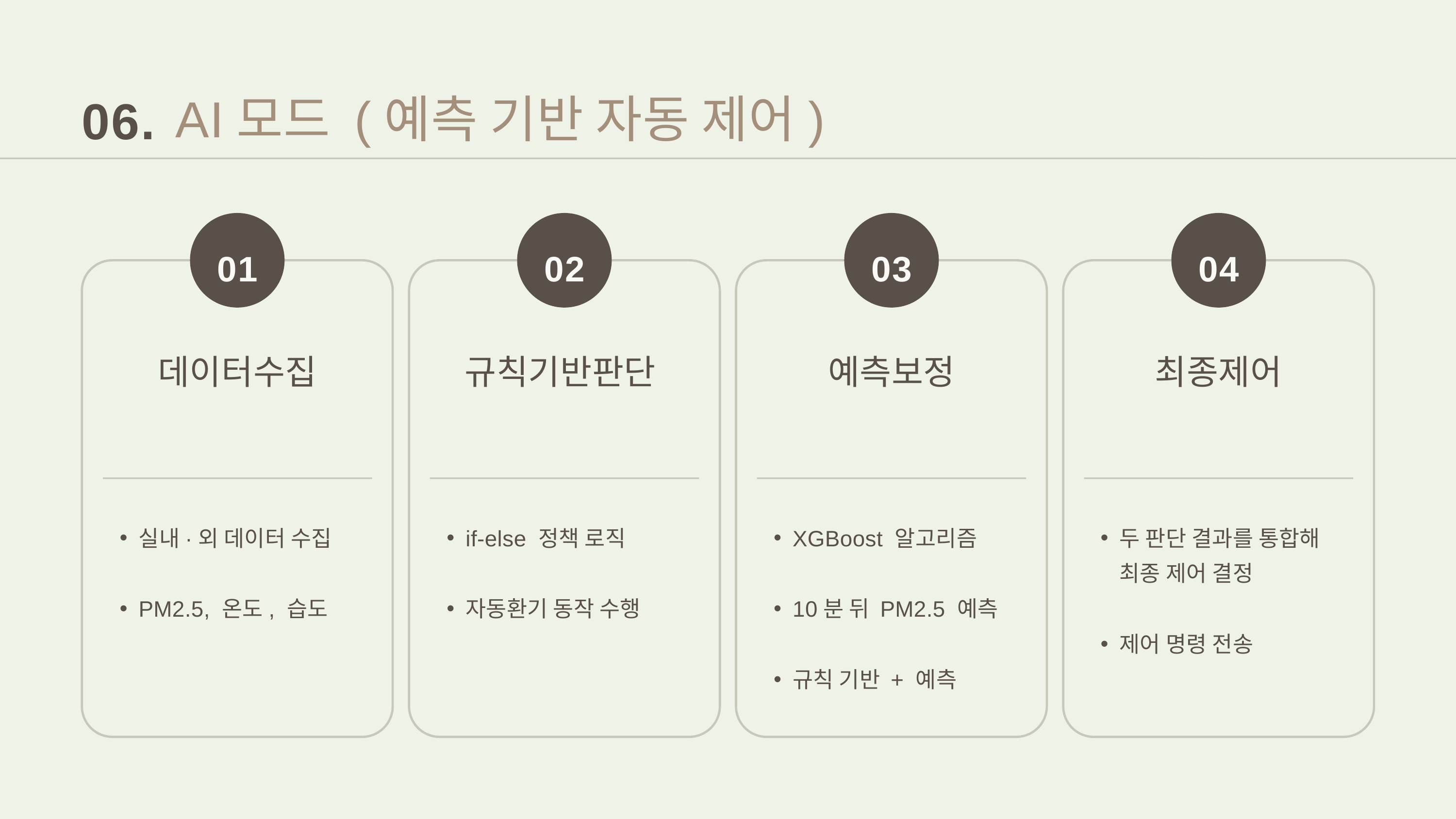

AI모드 (예측 기반 자동 제어)
06.

01
02
03
04

데이터수집
규칙기반판단
예측보정
최종제어

실내·외 데이터 수집

PM2.5, 온도, 습도
if-else 정책 로직

자동환기 동작 수행

XGBoost 알고리즘

10분 뒤 PM2.5 예측

규칙 기반 + 예측
두 판단 결과를 통합해 최종 제어 결정

제어 명령 전송